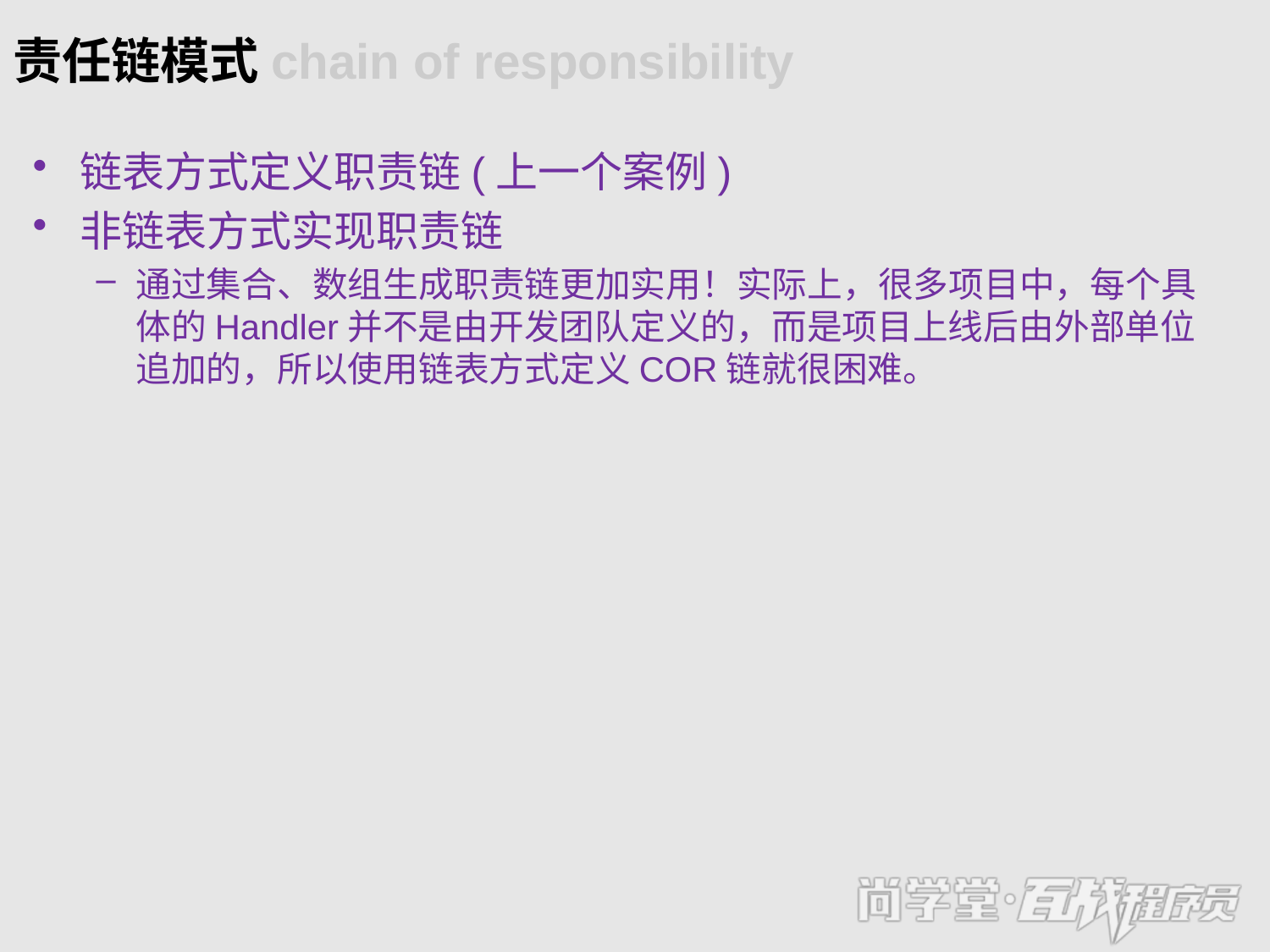

# 责任链模式chain of responsibility
链表方式定义职责链(上一个案例)
非链表方式实现职责链
通过集合、数组生成职责链更加实用！实际上，很多项目中，每个具体的Handler并不是由开发团队定义的，而是项目上线后由外部单位追加的，所以使用链表方式定义COR链就很困难。